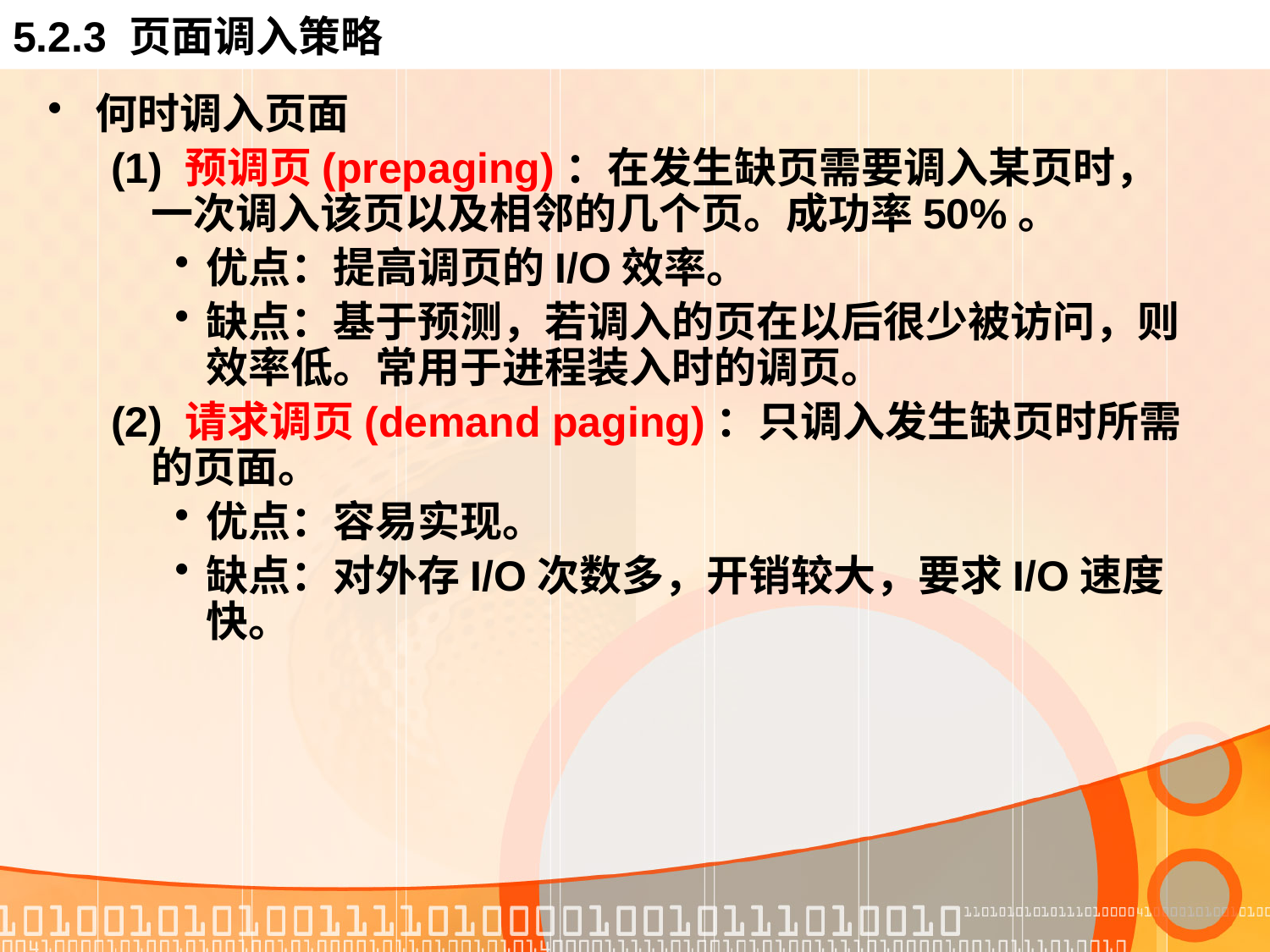

# 5.2.3 页面调入策略
何时调入页面
(1) 预调页(prepaging)：在发生缺页需要调入某页时，一次调入该页以及相邻的几个页。成功率50%。
优点：提高调页的I/O效率。
缺点：基于预测，若调入的页在以后很少被访问，则效率低。常用于进程装入时的调页。
(2) 请求调页(demand paging)：只调入发生缺页时所需的页面。
优点：容易实现。
缺点：对外存I/O次数多，开销较大，要求I/O速度快。